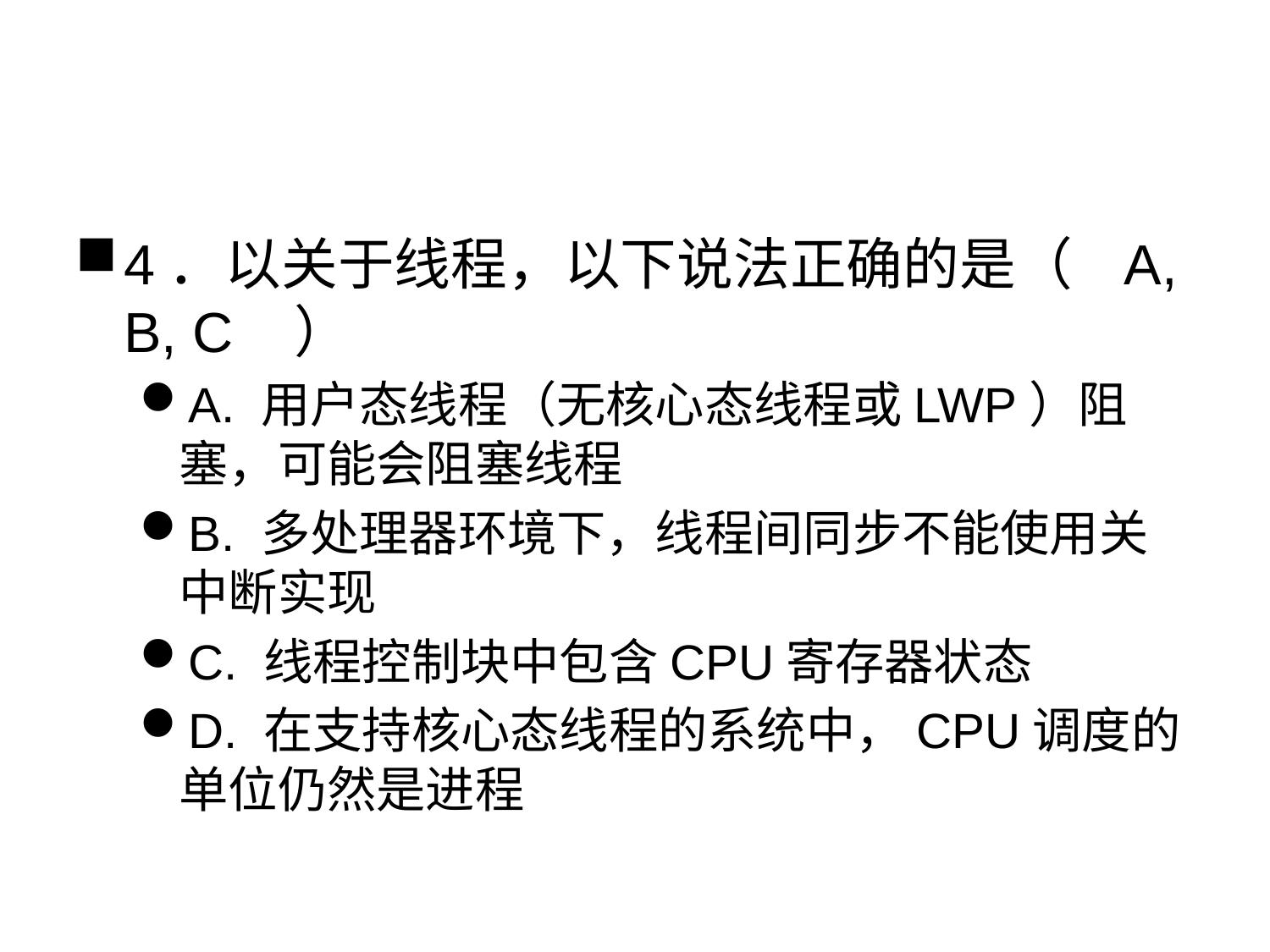

#
4．以关于线程，以下说法正确的是（   A, B, C   ）
A. 用户态线程（无核心态线程或LWP）阻塞，可能会阻塞线程
B. 多处理器环境下，线程间同步不能使用关中断实现
C. 线程控制块中包含CPU寄存器状态
D. 在支持核心态线程的系统中，CPU调度的单位仍然是进程